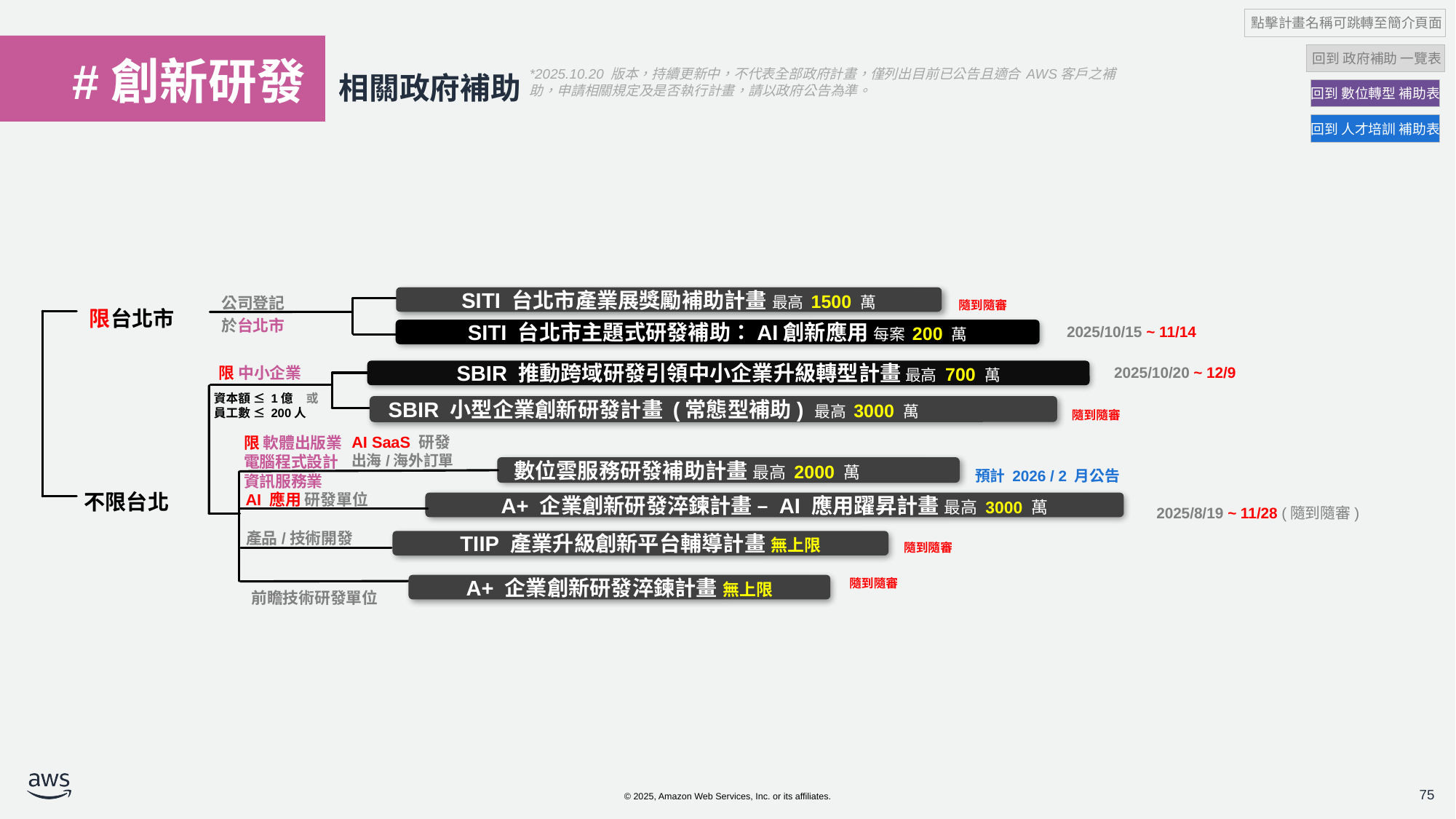

點擊計畫名稱可跳轉至簡介頁面

 回到 政府補助 一覽表
# #創新研發   相關政府補助
*2025.10.20 版本，持續更新中，不代表全部政府計畫，僅列出目前已公告且適合 AWS客戶之補助，申請相關規定及是否執行計畫，請以政府公告為準。
回到 數位轉型 補助表
回到 人才培訓 補助表
公司登記
於台北市
SITI 台北市產業展獎勵補助計畫 最高 1500 萬
隨到隨審
限台北市
2025/10/15 ~ 11/14
SITI 台北市主題式研發補助：AI創新應用 每案 200 萬
限 中小企業
2025/10/20 ~ 12/9
SBIR 推動跨域研發引領中小企業升級轉型計畫 最高 700 萬
  SBIR 小型企業創新研發計畫 (常態型補助) 最高 3000 萬
隨到隨審
或
資本額 ≤ 1億
員工數 ≤ 200人
AI SaaS 研發
出海/海外訂單
限 軟體出版業
電腦程式設計
資訊服務業
 數位雲服務研發補助計畫 最高 2000 萬
預計 2026 / 2 月公告
不限台北
AI 應用 研發單位
A+ 企業創新研發淬鍊計畫 – AI 應用躍昇計畫 最高 3000 萬
2025/8/19 ~ 11/28 (隨到隨審)
產品/技術開發
TIIP 產業升級創新平台輔導計畫 無上限
隨到隨審
隨到隨審
A+ 企業創新研發淬鍊計畫 無上限
前瞻技術研發單位
75